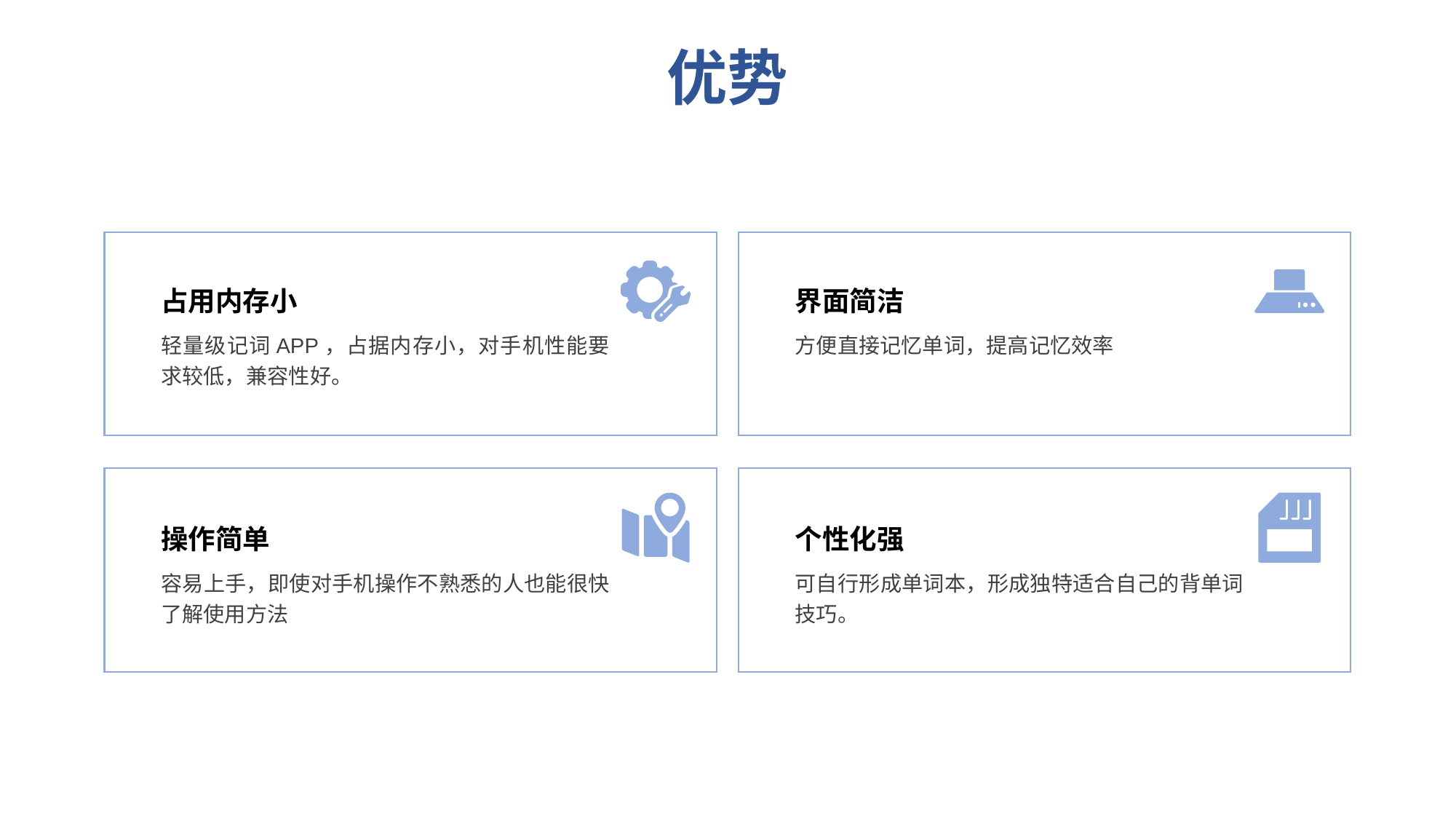

优势

占用内存小
轻量级记词APP，占据内存小，对手机性能要求较低，兼容性好。

界面简洁
方便直接记忆单词，提高记忆效率

操作简单
容易上手，即使对手机操作不熟悉的人也能很快了解使用方法

个性化强
可自行形成单词本，形成独特适合自己的背单词技巧。